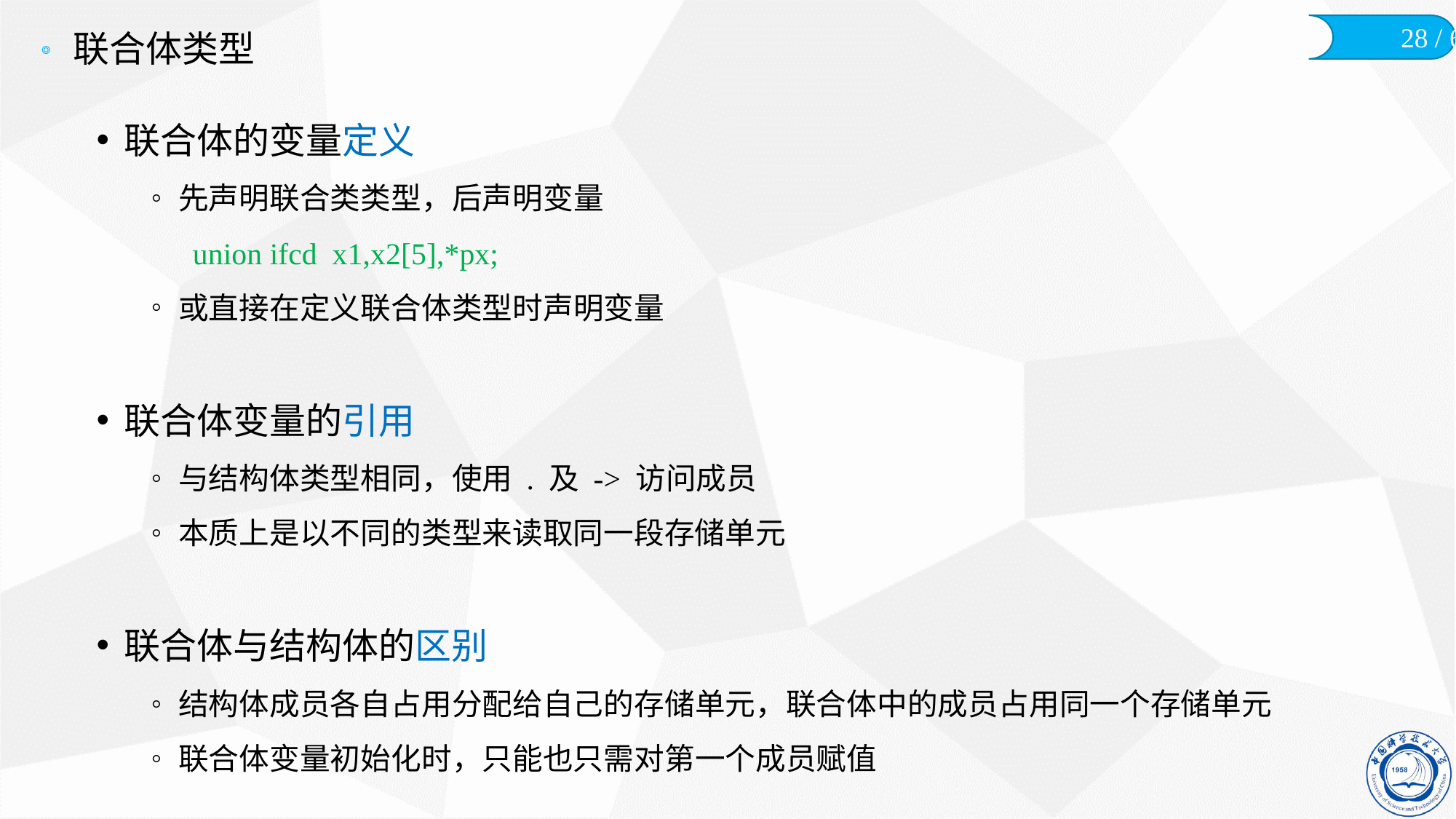

# 联合体类型
联合体的变量定义
先声明联合类类型，后声明变量
union ifcd  x1,x2[5],*px;
或直接在定义联合体类型时声明变量

联合体变量的引用
与结构体类型相同，使用 . 及 -> 访问成员
本质上是以不同的类型来读取同一段存储单元

联合体与结构体的区别
结构体成员各自占用分配给自己的存储单元，联合体中的成员占用同一个存储单元
联合体变量初始化时，只能也只需对第一个成员赋值